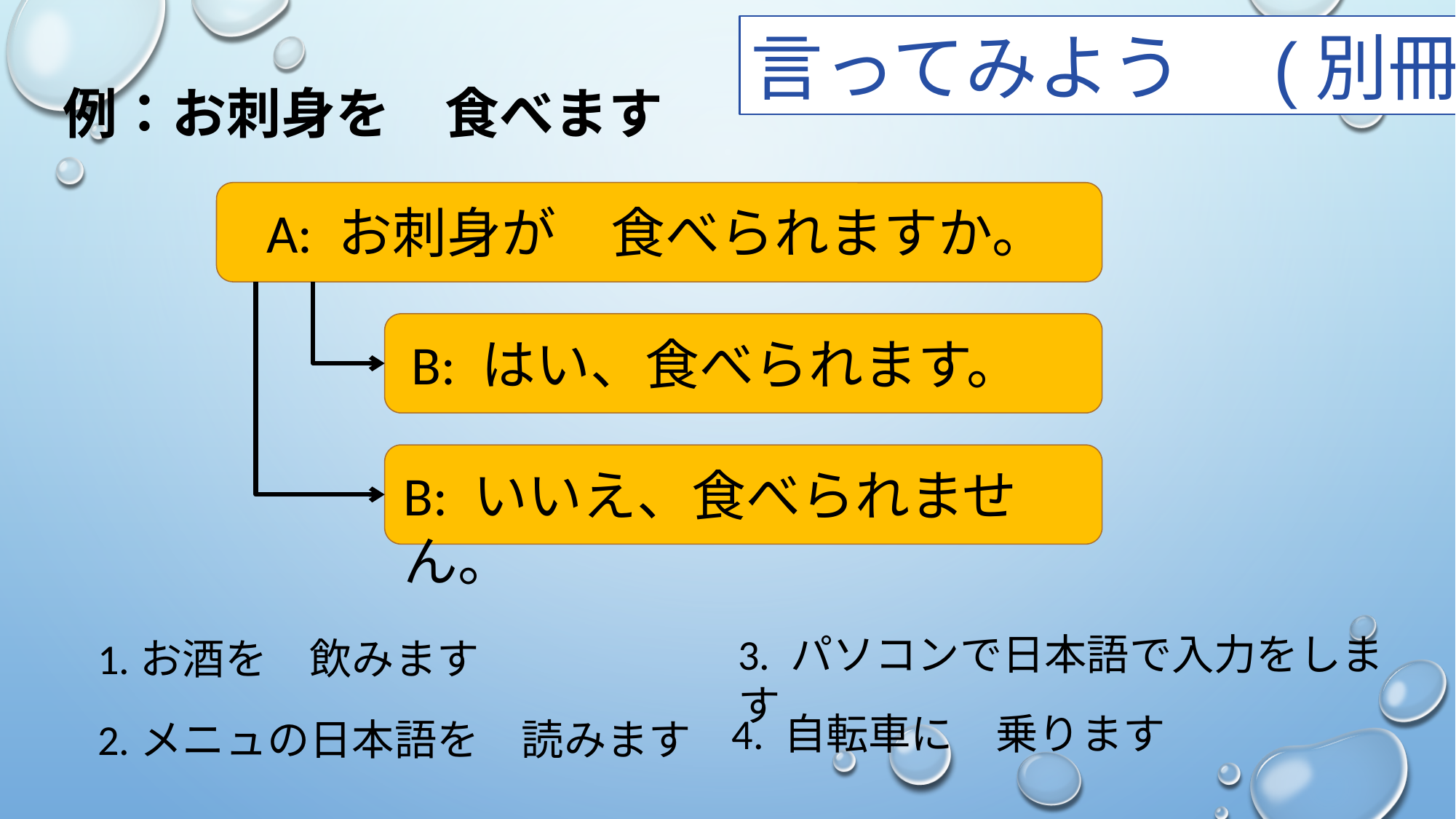

言ってみよう　(別冊)
例：お刺身を　食べます

A: お刺身が　食べられますか。

B: はい、食べられます。

B: いいえ、食べられません。
3. パソコンで日本語で入力をします
1.お酒を　飲みます
4. 自転車に　乗ります
2.メニュの日本語を　読みます